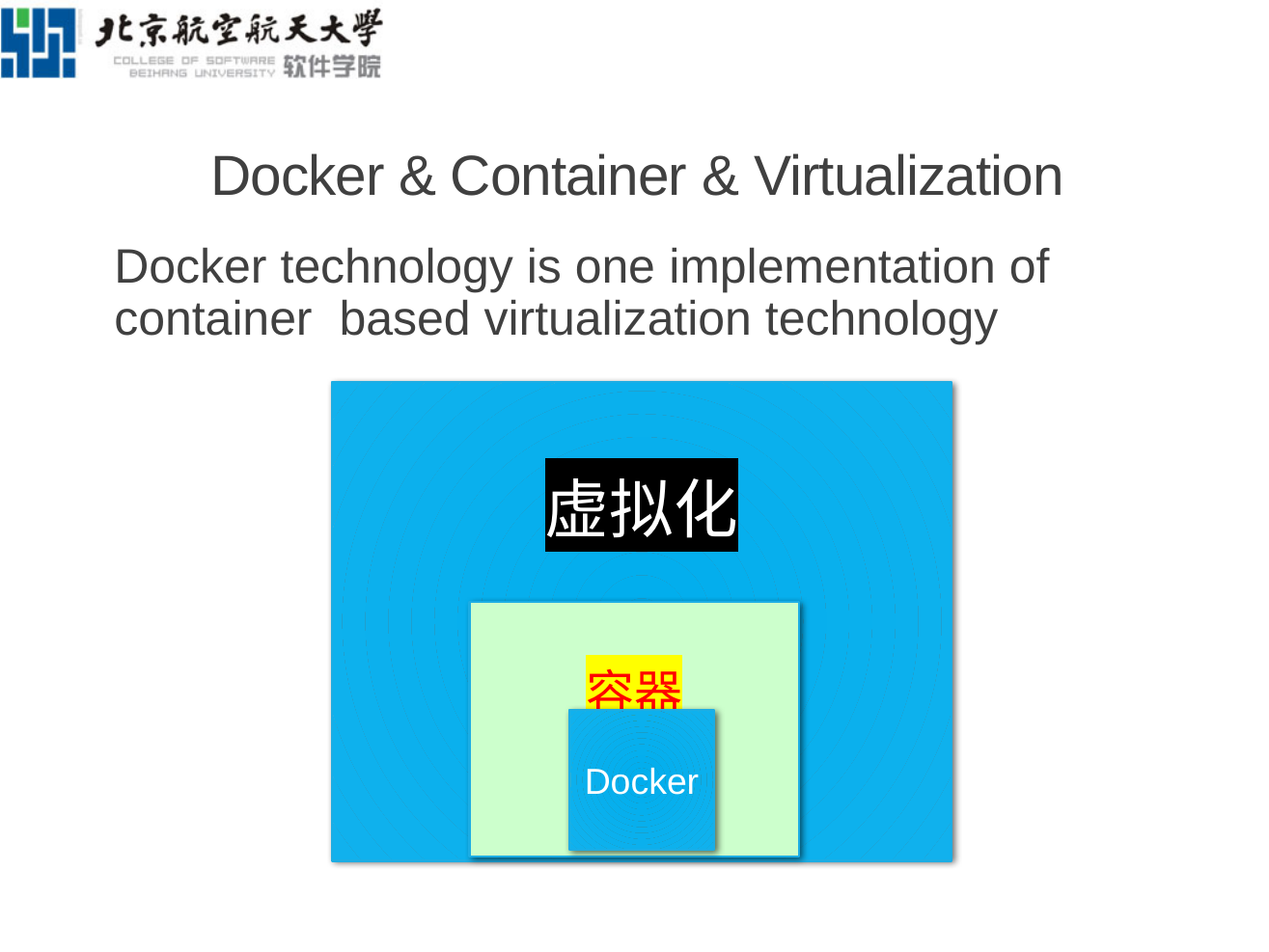

# Docker & Container & Virtualization
Docker technology is one implementation of container  based virtualization technology

虚拟化

容器

Docker